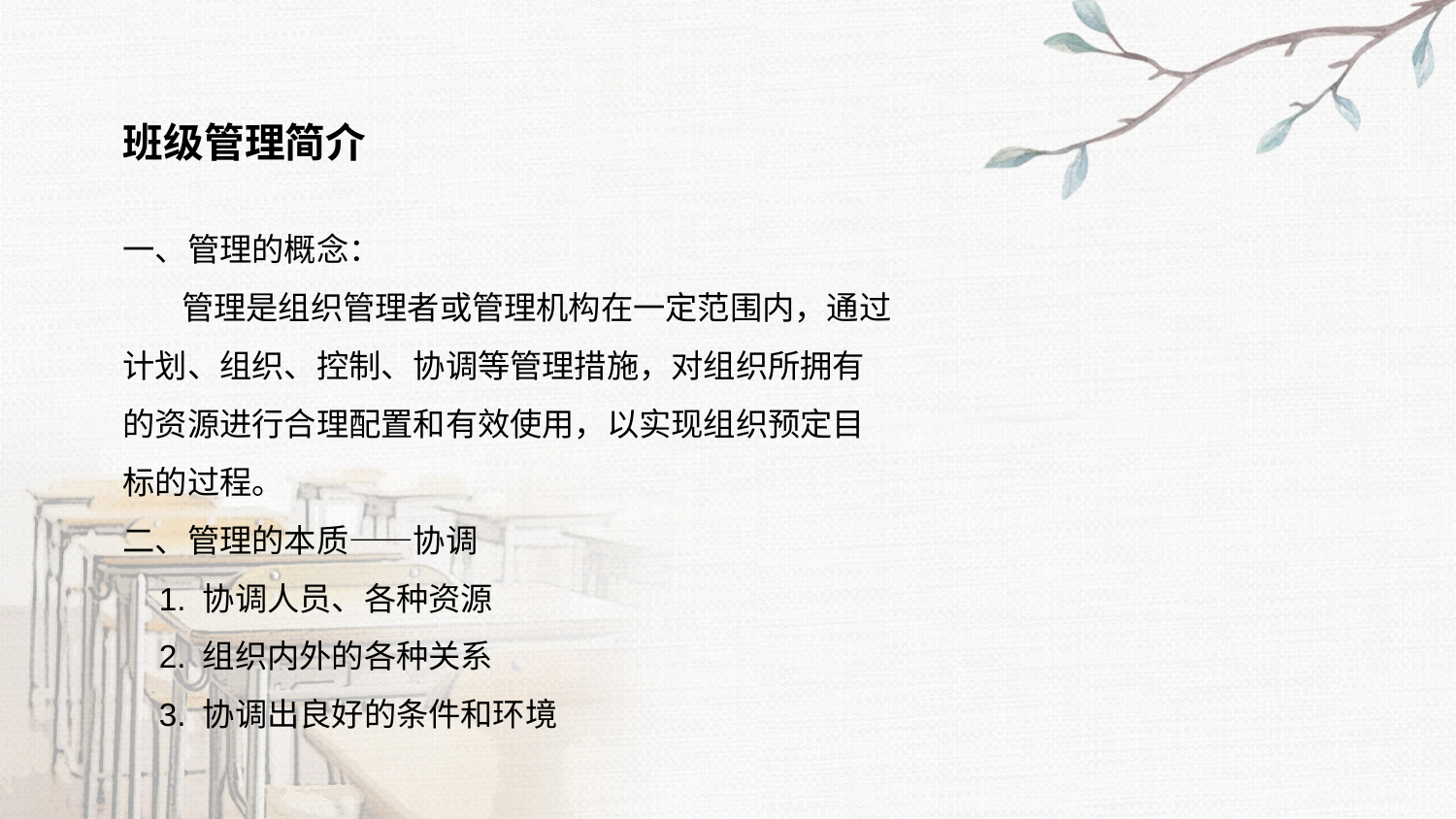

班级管理简介
一、管理的概念：
       管理是组织管理者或管理机构在一定范围内，通过计划、组织、控制、协调等管理措施，对组织所拥有的资源进行合理配置和有效使用，以实现组织预定目标的过程。
二、管理的本质——协调
    1. 协调人员、各种资源
    2. 组织内外的各种关系
    3. 协调出良好的条件和环境